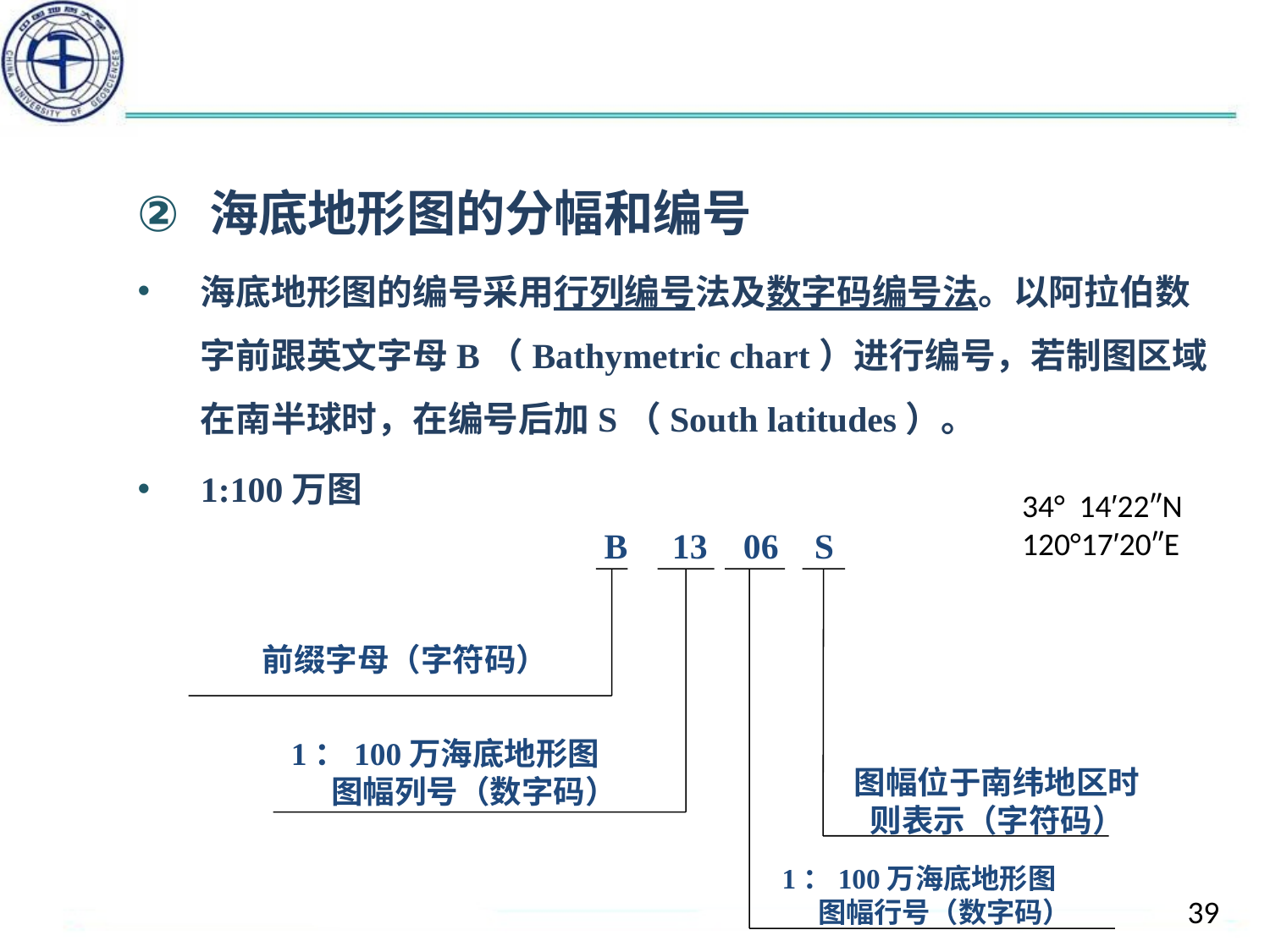

#
海底地形图的分幅和编号
海底地形图的编号采用行列编号法及数字码编号法。以阿拉伯数字前跟英文字母B（Bathymetric chart）进行编号，若制图区域在南半球时，在编号后加S（South latitudes）。
1:100万图

34°  14′22″N
120°17′20″E

   B     13    06    S

前缀字母（字符码）

1：100万海底地形图
图幅列号（数字码）
图幅位于南纬地区时则表示（字符码）

1：100万海底地形图
图幅行号（数字码）